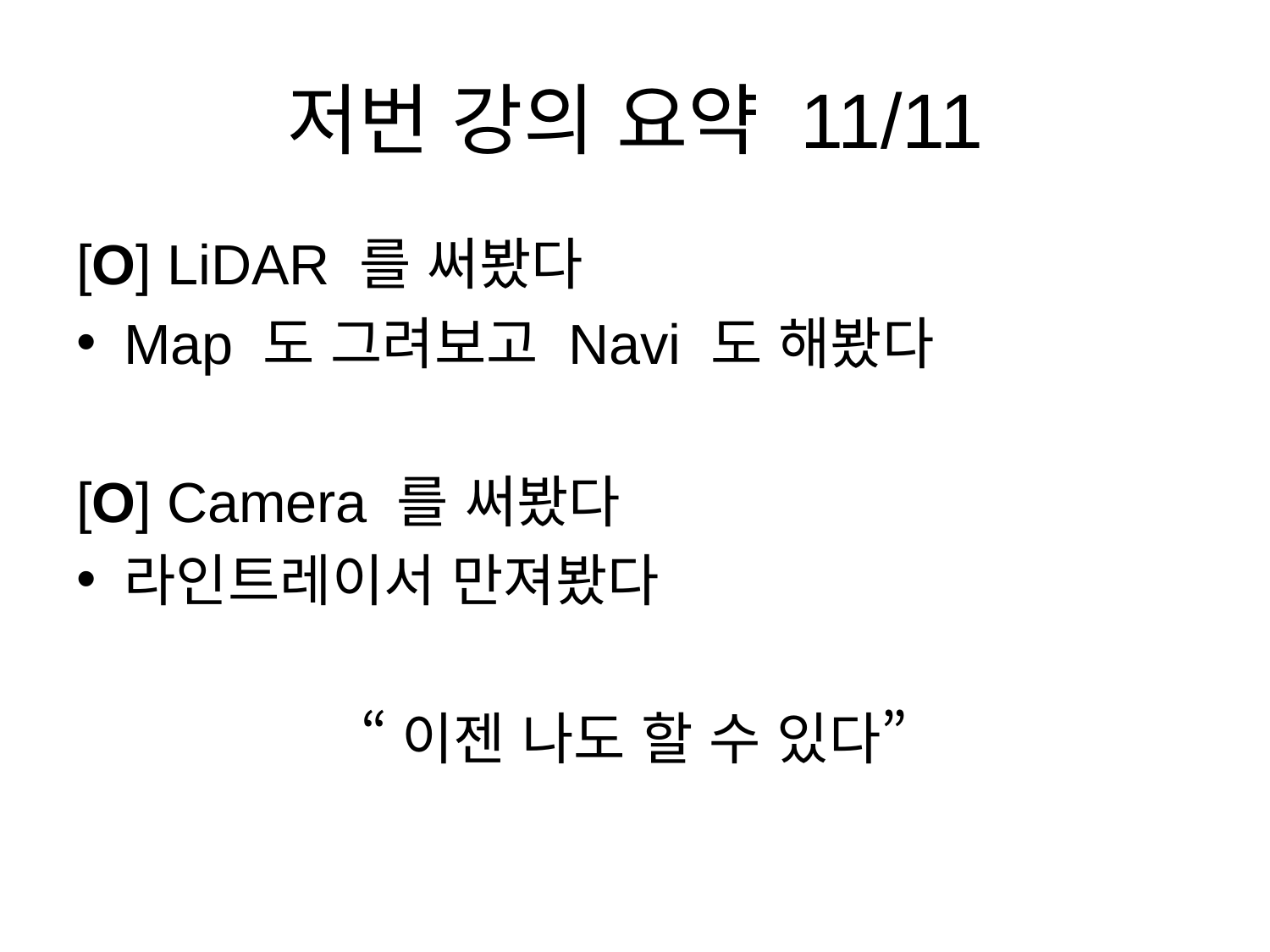

# 저번 강의 요약 11/11
[O] LiDAR 를 써봤다
Map 도 그려보고 Navi 도 해봤다

[O] Camera 를 써봤다
라인트레이서 만져봤다

“이젠 나도 할 수 있다”